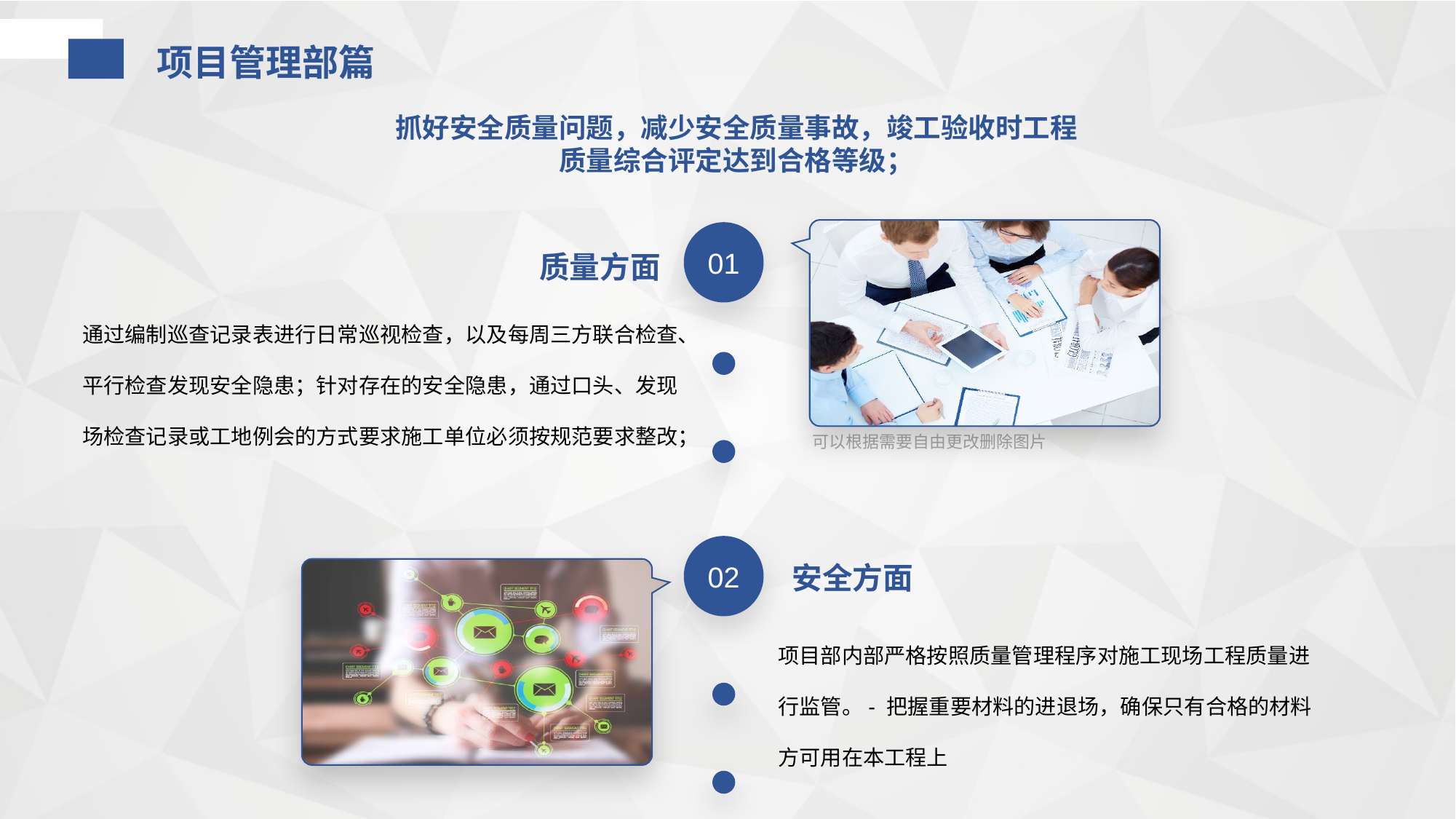

项目管理部篇

抓好安全质量问题，减少安全质量事故，竣工验收时工程质量综合评定达到合格等级；

01
质量方面
 通过编制巡查记录表进行日常巡视检查，以及每周三方联合检查、平行检查发现安全隐患；针对存在的安全隐患，通过口头、发现场检查记录或工地例会的方式要求施工单位必须按规范要求整改；

可以根据需要自由更改删除图片

02

安全方面
项目部内部严格按照质量管理程序对施工现场工程质量进行监管。- 把握重要材料的进退场，确保只有合格的材料方可用在本工程上